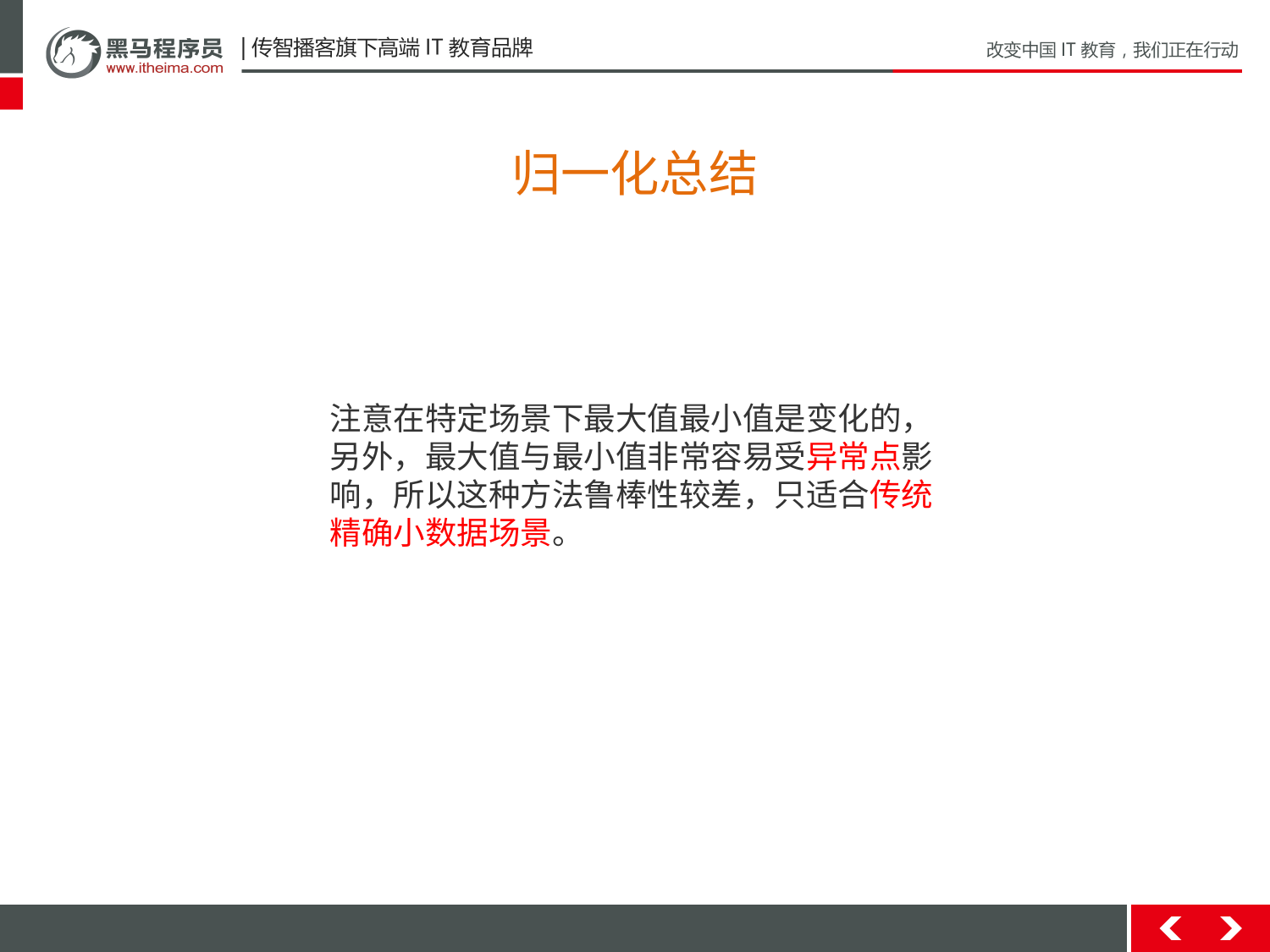

归一化总结
注意在特定场景下最大值最小值是变化的，另外，最大值与最小值非常容易受异常点影响，所以这种方法鲁棒性较差，只适合传统精确小数据场景。